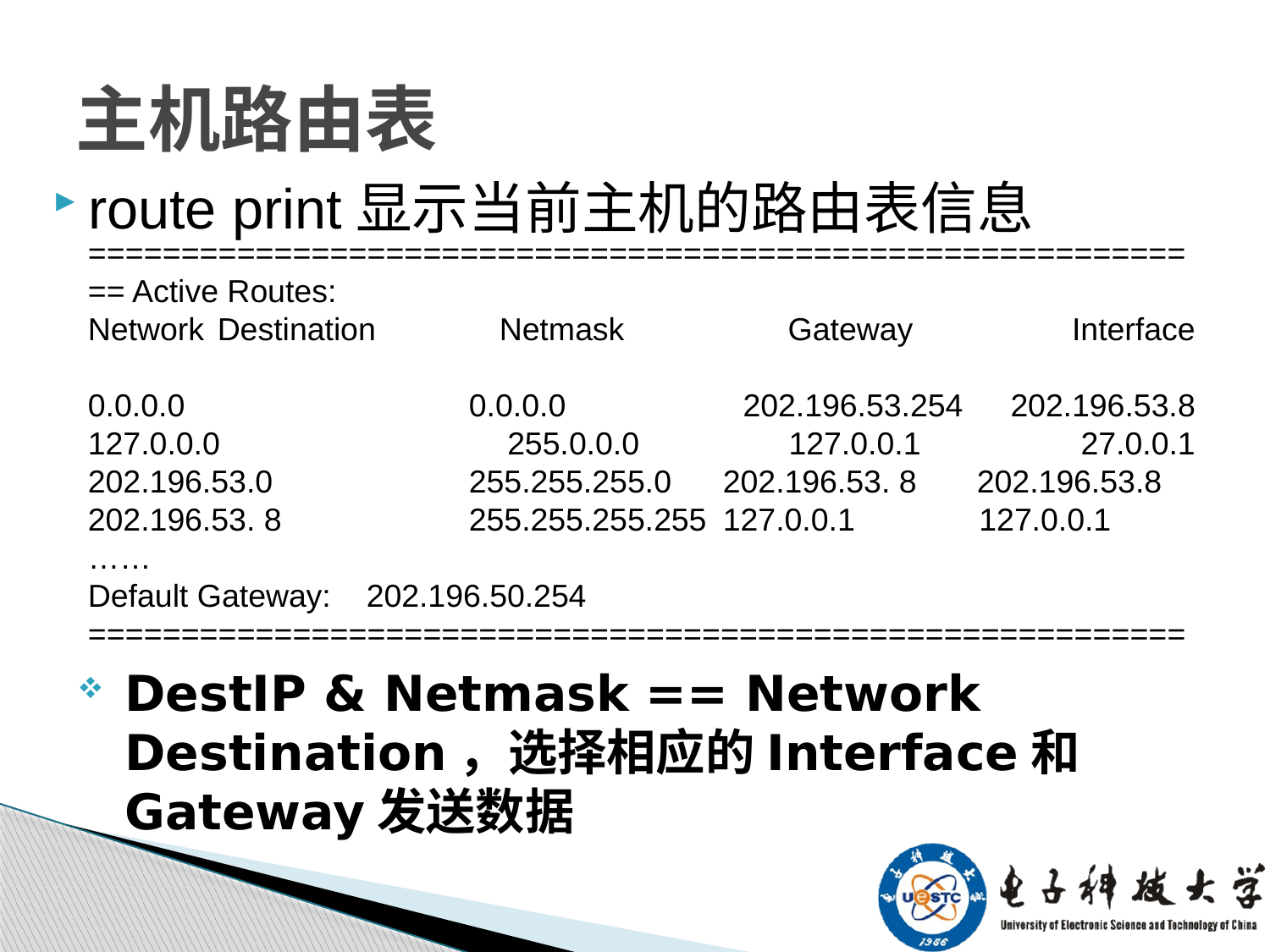

# 主机路由表
route print显示当前主机的路由表信息
============================================================= Active Routes:
Network Destination      	Netmask        	Gateway       	Interface
0.0.0.0			0.0.0.0   		202.196.53.254  	202.196.53.8 127.0.0.0       		255.0.0.0     	127.0.0.1       	27.0.0.1 202.196.53.0    		255.255.255.0   	202.196.53. 8  	202.196.53.8
202.196.53. 8  		255.255.255.255 	127.0.0.1              127.0.0.1
……
Default Gateway:    202.196.50.254
===========================================================
DestIP & Netmask == Network Destination，选择相应的Interface和Gateway发送数据